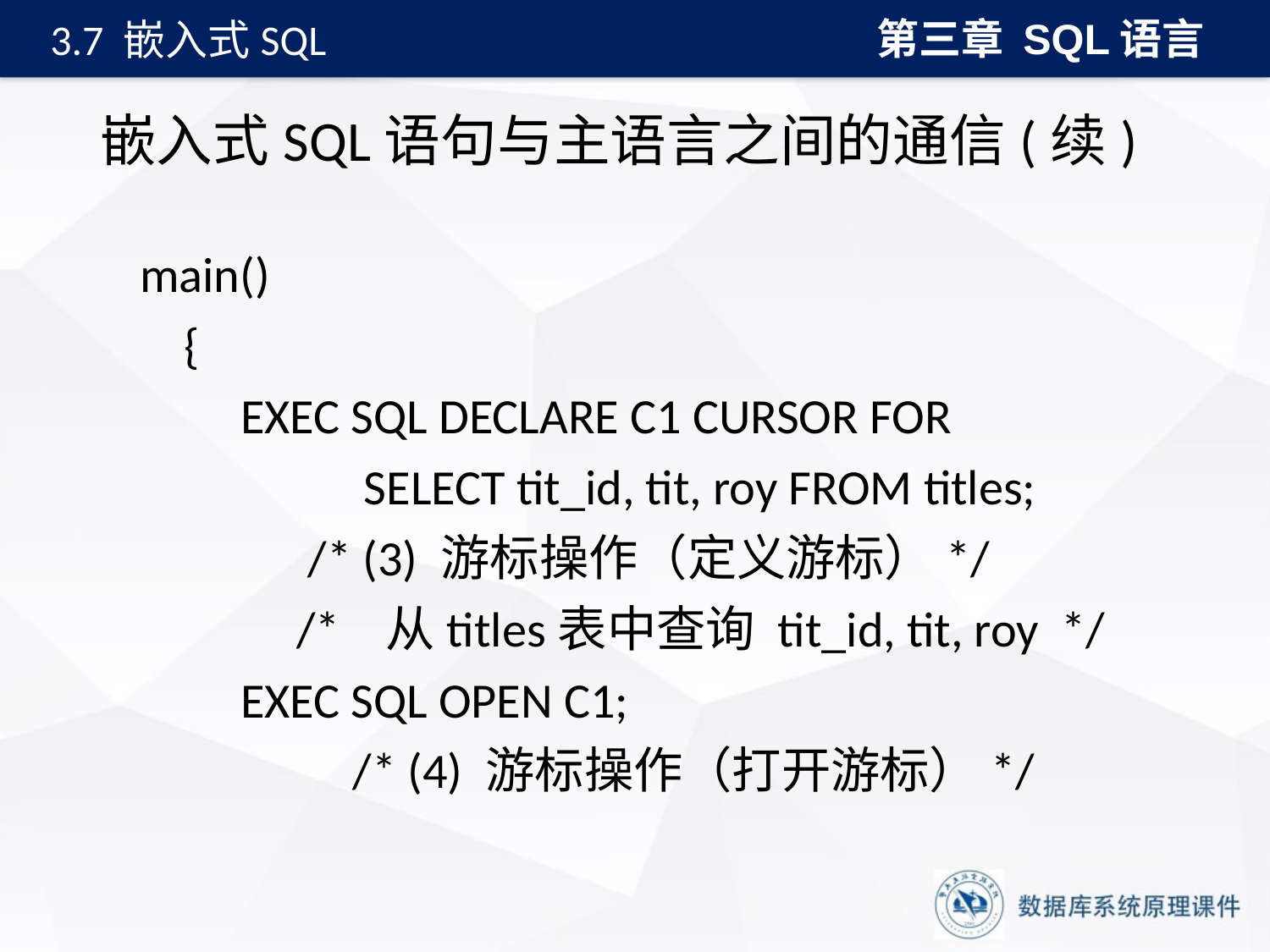

第三章 SQL语言
3.7 嵌入式SQL
# 嵌入式SQL语句与主语言之间的通信(续)
main()
    {
         EXEC SQL DECLARE C1 CURSOR FOR
                    SELECT tit_id, tit, roy FROM titles;
               /* (3) 游标操作（定义游标）*/
              /*   从titles表中查询 tit_id, tit, roy  */
         EXEC SQL OPEN C1;
                   /* (4) 游标操作（打开游标）*/